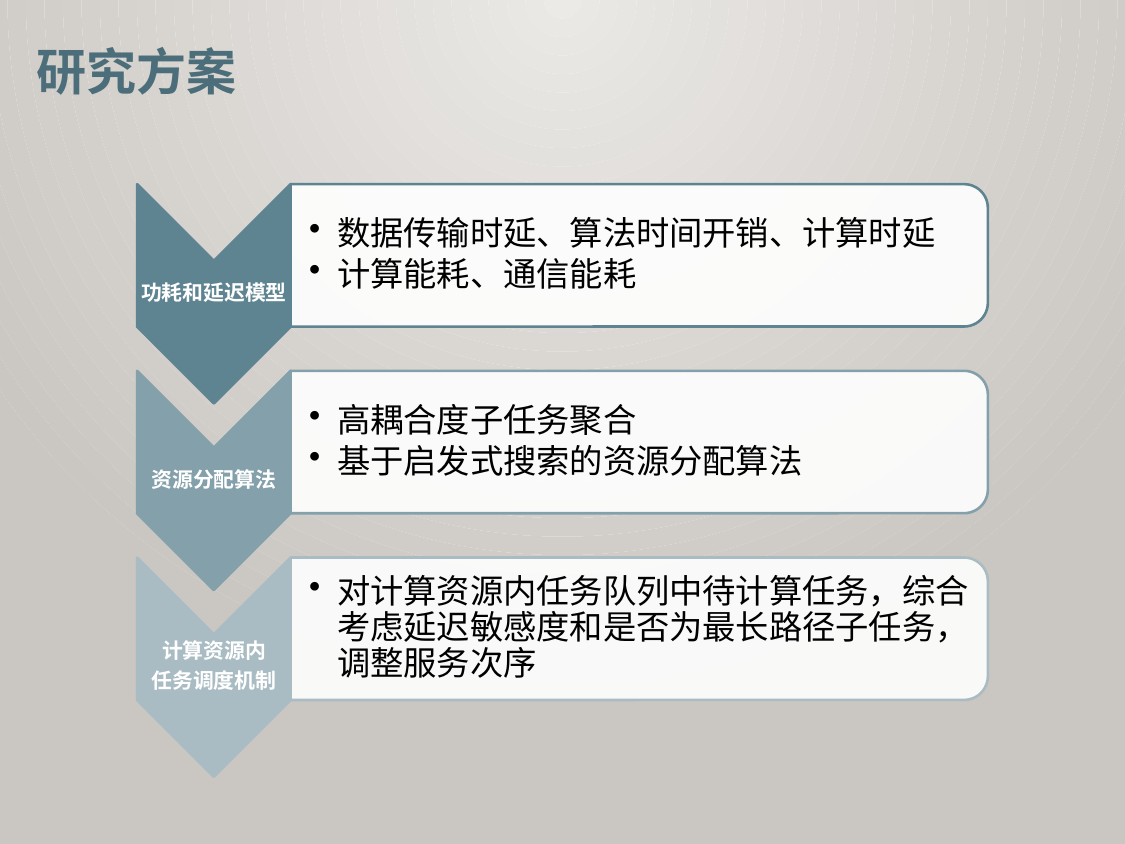

研究方案
功耗和延迟模型
数据传输时延、算法时间开销、计算时延
计算能耗、通信能耗
资源分配算法
高耦合度子任务聚合
基于启发式搜索的资源分配算法
计算资源内
任务调度机制
对计算资源内任务队列中待计算任务，综合考虑延迟敏感度和是否为最长路径子任务，调整服务次序